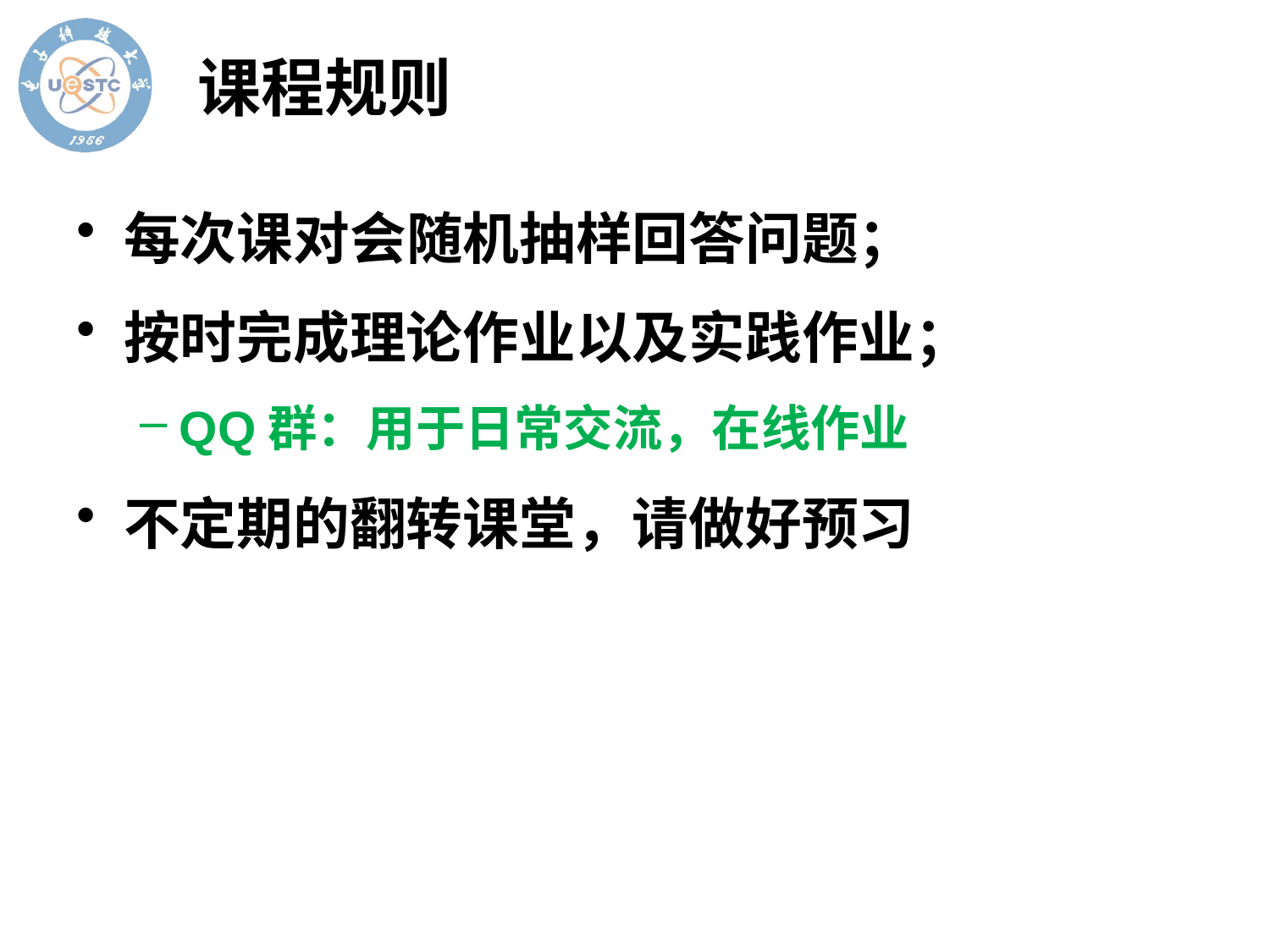

# 课程规则
每次课对会随机抽样回答问题；
按时完成理论作业以及实践作业；
QQ群：用于日常交流，在线作业
不定期的翻转课堂，请做好预习